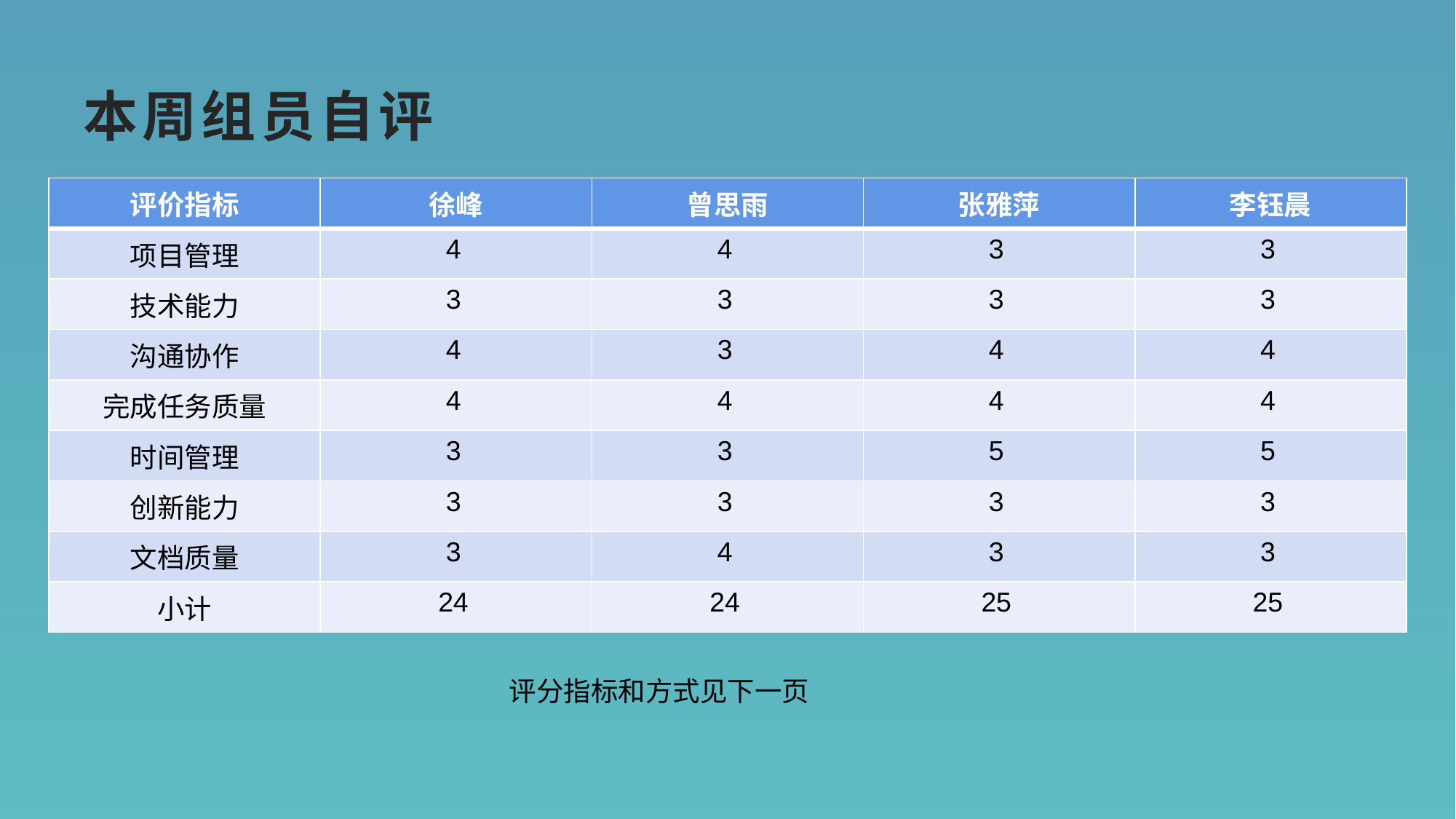

# 本周组员自评
| 评价指标 | 徐峰 | 曾思雨 | 张雅萍 | 李钰晨 |
| --- | --- | --- | --- | --- |
| 项目管理 | 4 | 4 | 3 | 3 |
| 技术能力 | 3 | 3 | 3 | 3 |
| 沟通协作 | 4 | 3 | 4 | 4 |
| 完成任务质量 | 4 | 4 | 4 | 4 |
| 时间管理 | 3 | 3 | 5 | 5 |
| 创新能力 | 3 | 3 | 3 | 3 |
| 文档质量 | 3 | 4 | 3 | 3 |
| 小计 | 24 | 24 | 25 | 25 |
评分指标和方式见下一页